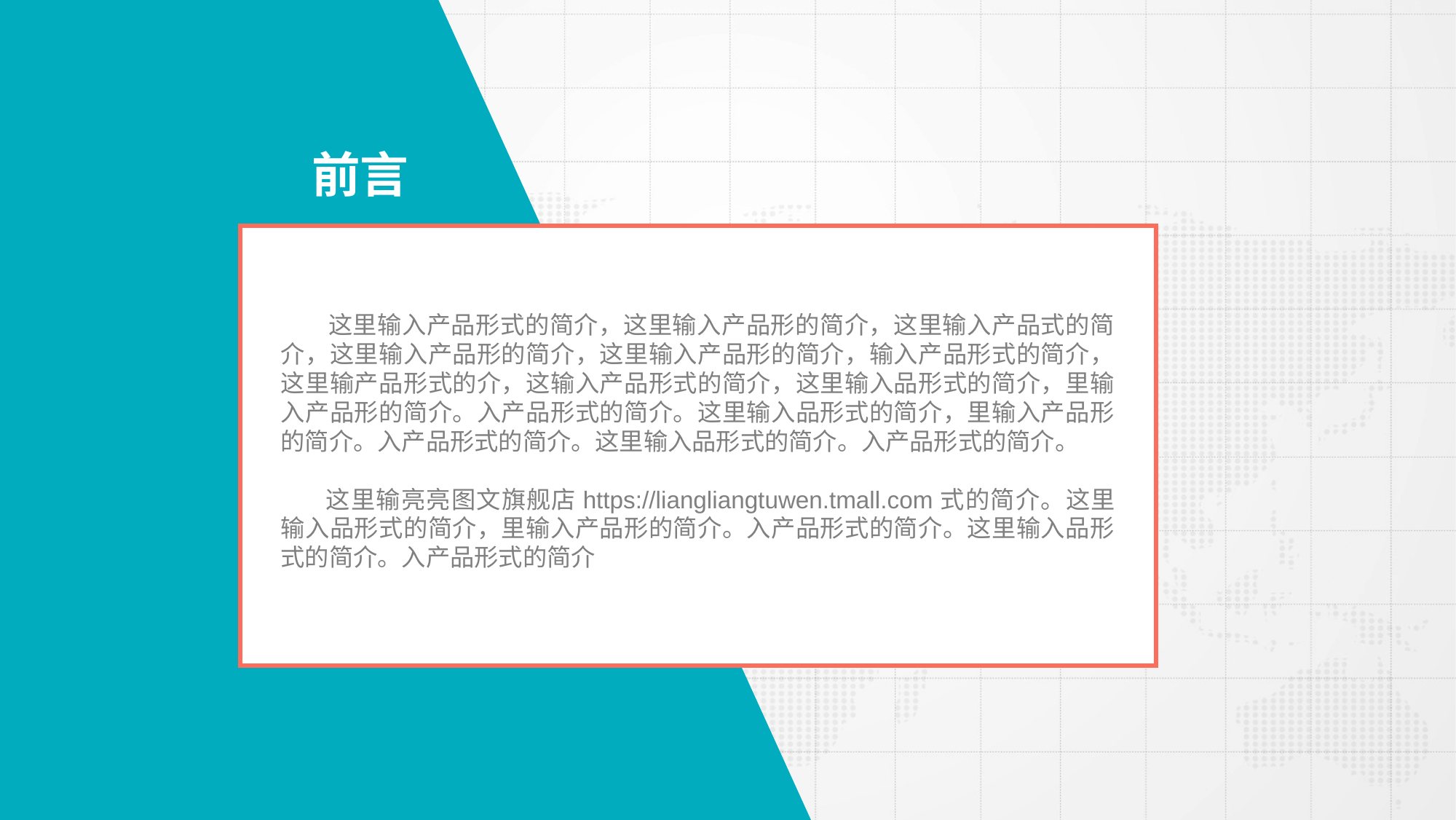

前言

       这里输入产品形式的简介，这里输入产品形的简介，这里输入产品式的简介，这里输入产品形的简介，这里输入产品形的简介，输入产品形式的简介，这里输产品形式的介，这输入产品形式的简介，这里输入品形式的简介，里输入产品形的简介。入产品形式的简介。这里输入品形式的简介，里输入产品形的简介。入产品形式的简介。这里输入品形式的简介。入产品形式的简介。

      这里输亮亮图文旗舰店https://liangliangtuwen.tmall.com式的简介。这里输入品形式的简介，里输入产品形的简介。入产品形式的简介。这里输入品形式的简介。入产品形式的简介